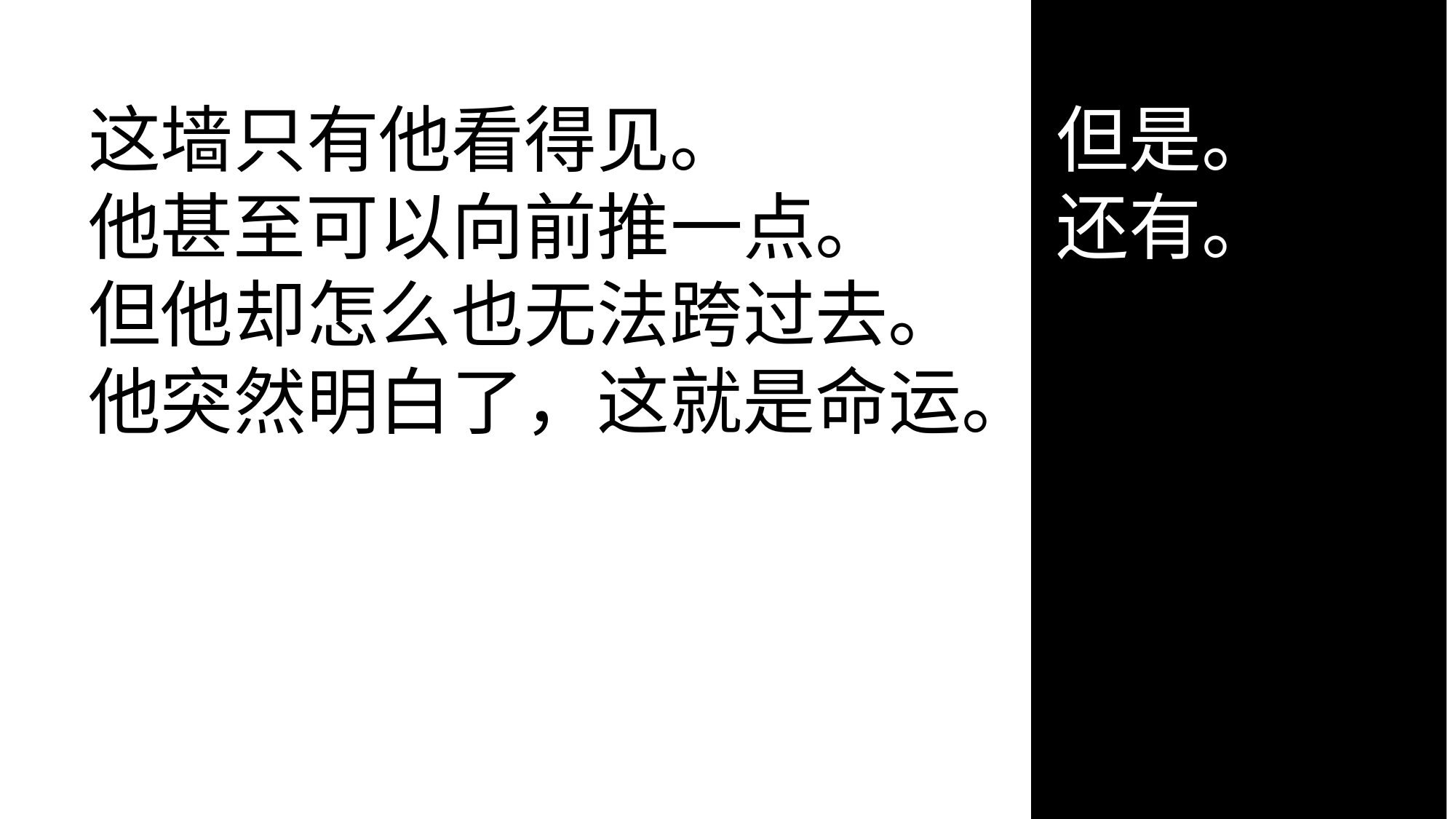

这墙只有他看得见。
他甚至可以向前推一点。
但他却怎么也无法跨过去。
他突然明白了，这就是命运。
但是。
还有。